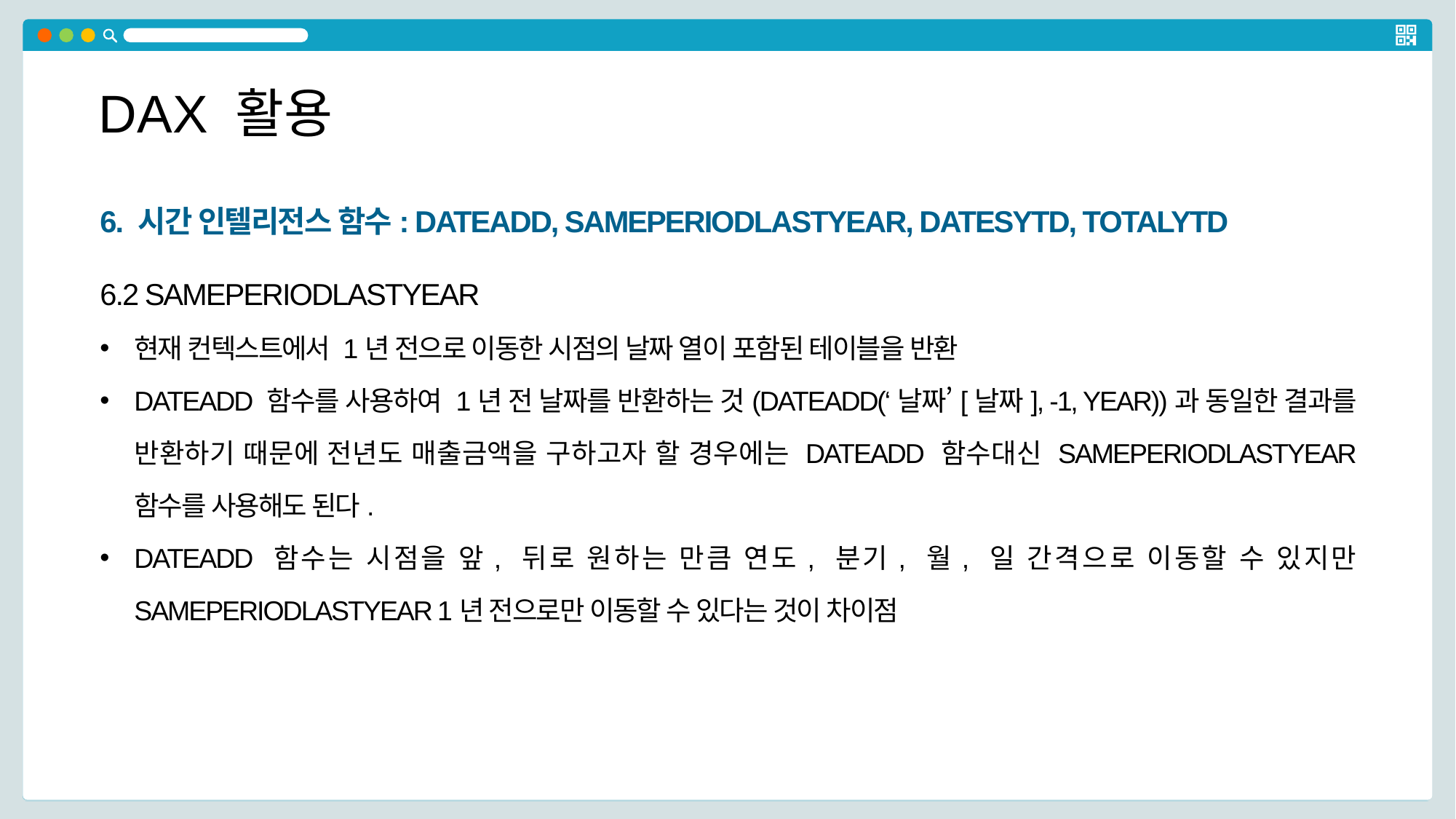

DAX 활용
6. 시간 인텔리전스 함수: DATEADD, SAMEPERIODLASTYEAR, DATESYTD, TOTALYTD

6.2 SAMEPERIODLASTYEAR
현재 컨텍스트에서 1년 전으로 이동한 시점의 날짜 열이 포함된 테이블을 반환
DATEADD 함수를 사용하여 1년 전 날짜를 반환하는 것(DATEADD(‘날짜’[날짜], -1, YEAR))과 동일한 결과를 반환하기 때문에 전년도 매출금액을 구하고자 할 경우에는 DATEADD 함수대신 SAMEPERIODLASTYEAR 함수를 사용해도 된다.
DATEADD 함수는 시점을 앞, 뒤로 원하는 만큼 연도, 분기, 월, 일 간격으로 이동할 수 있지만 SAMEPERIODLASTYEAR 1년 전으로만 이동할 수 있다는 것이 차이점